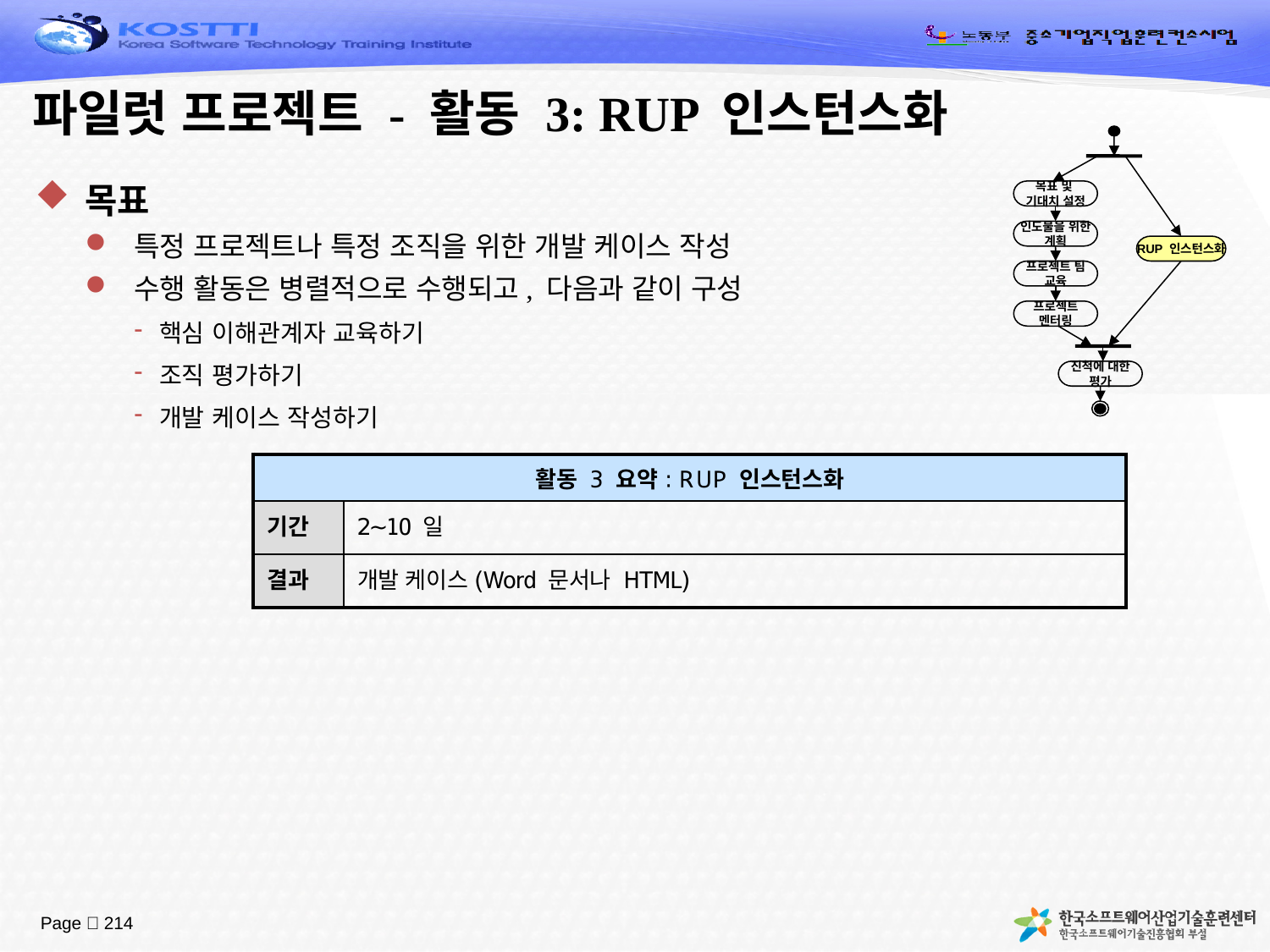

# 파일럿 프로젝트 - 활동 3: RUP 인스턴스화

목표 및
기대치 설정
인도물을 위한
계획
RUP 인스턴스화
프로젝트 팀
교육

프로젝트
멘터링

진척에 대한
평가

목표
특정 프로젝트나 특정 조직을 위한 개발 케이스 작성
수행 활동은 병렬적으로 수행되고, 다음과 같이 구성
핵심 이해관계자 교육하기
조직 평가하기
개발 케이스 작성하기
| 활동 3 요약: RUP 인스턴스화 |  |
| --- | --- |
| 기간 | 2~10 일 |
| 결과 | 개발 케이스(Word 문서나 HTML) |